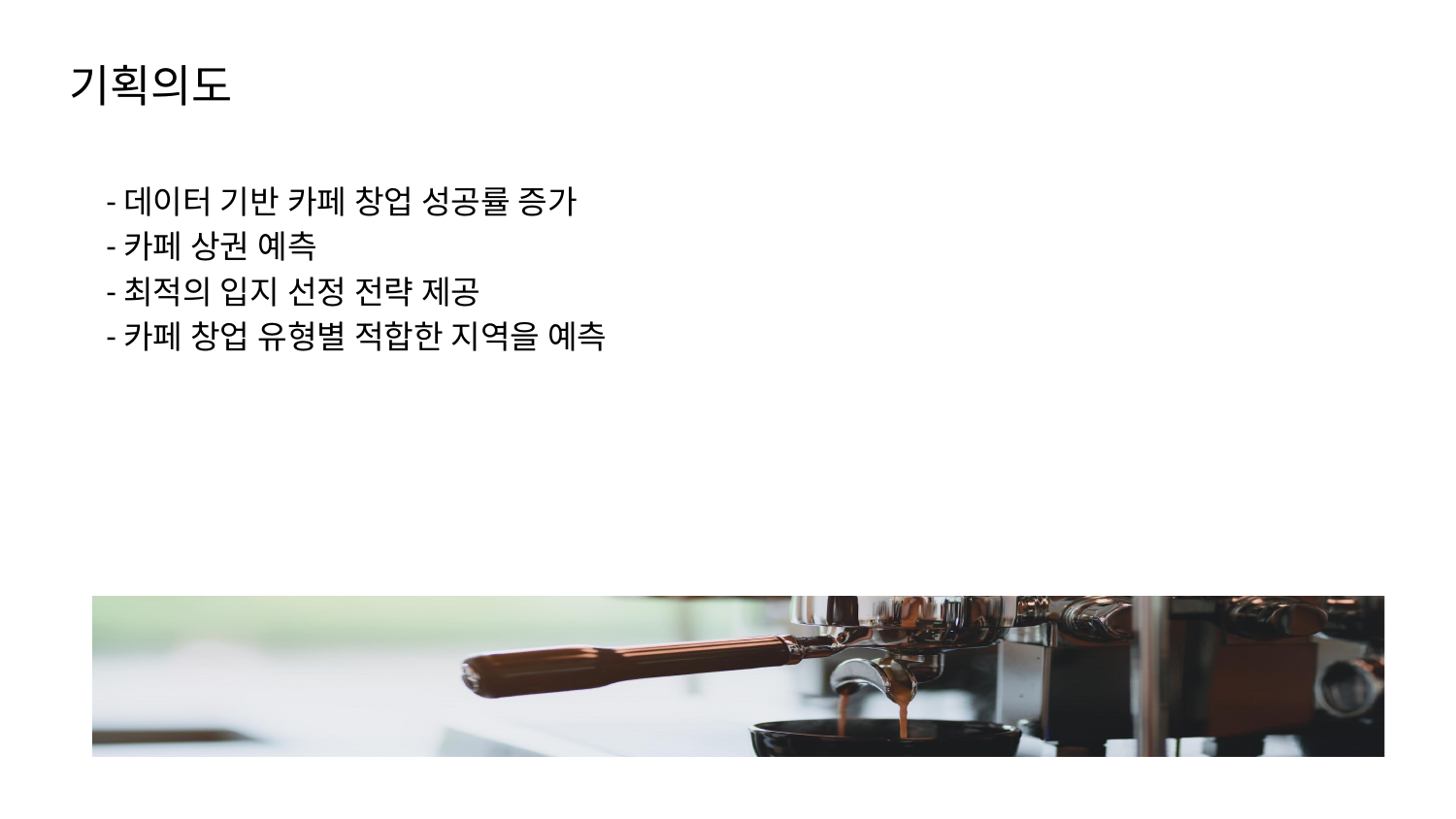

기획의도
-데이터 기반 카페 창업 성공률 증가
-카페 상권 예측
-최적의 입지 선정 전략 제공
-카페 창업 유형별 적합한 지역을 예측